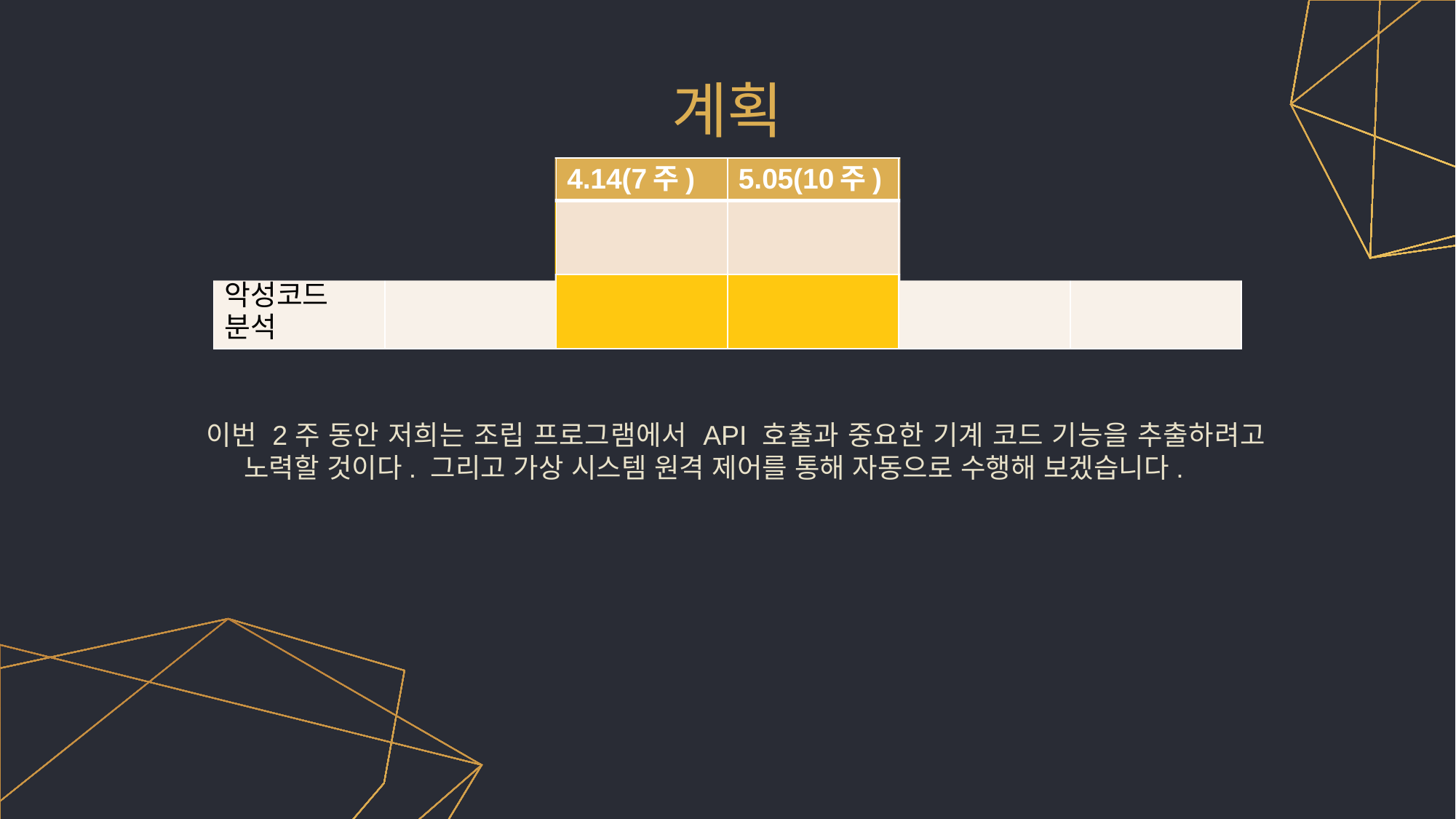

계획

|  | 3.24(4주) | 4.14(7주) | 5.05(10주) | 5.19(12주) | 6.02(14주) |
| --- | --- | --- | --- | --- | --- |
| API분석, 안정환경 |  |  |  |  |  |
| 악성코드 분석 |  |  |  |  |  |

이번 2주 동안 저희는 조립 프로그램에서 API 호출과 중요한 기계 코드 기능을 추출하려고 노력할 것이다. 그리고 가상 시스템 원격 제어를 통해 자동으로 수행해 보겠습니다.